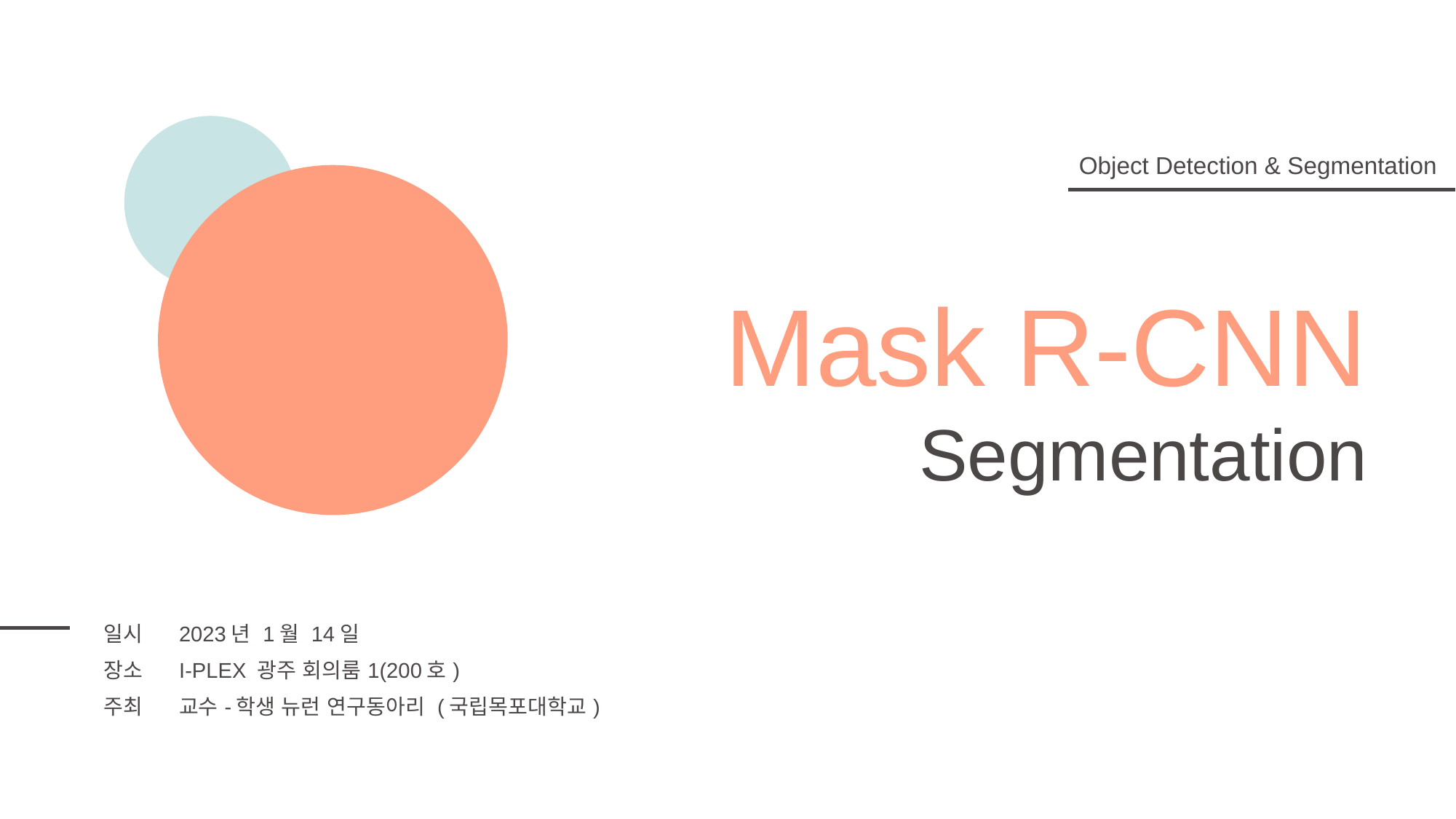

Object Detection & Segmentation
Mask R-CNN
Segmentation
| 일시 | 2023년 1월 14일 |
| --- | --- |
| 장소 | I-PLEX 광주 회의룸1(200호) |
| 주최 | 교수-학생 뉴런 연구동아리 (국립목포대학교) |